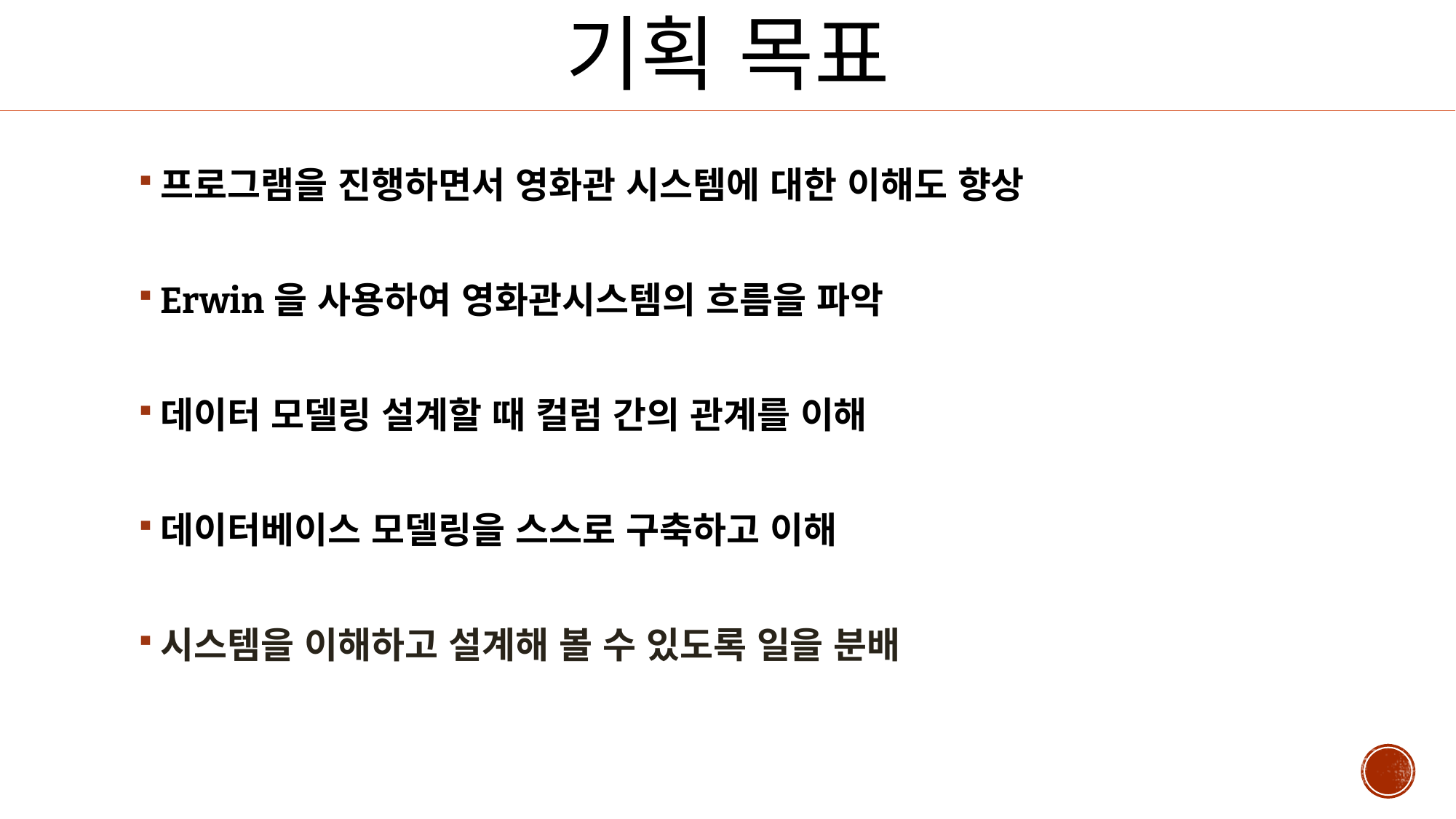

# 기획 목표
프로그램을 진행하면서 영화관 시스템에 대한 이해도 향상

Erwin을 사용하여 영화관시스템의 흐름을 파악

데이터 모델링 설계할 때 컬럼 간의 관계를 이해

데이터베이스 모델링을 스스로 구축하고 이해

시스템을 이해하고 설계해 볼 수 있도록 일을 분배